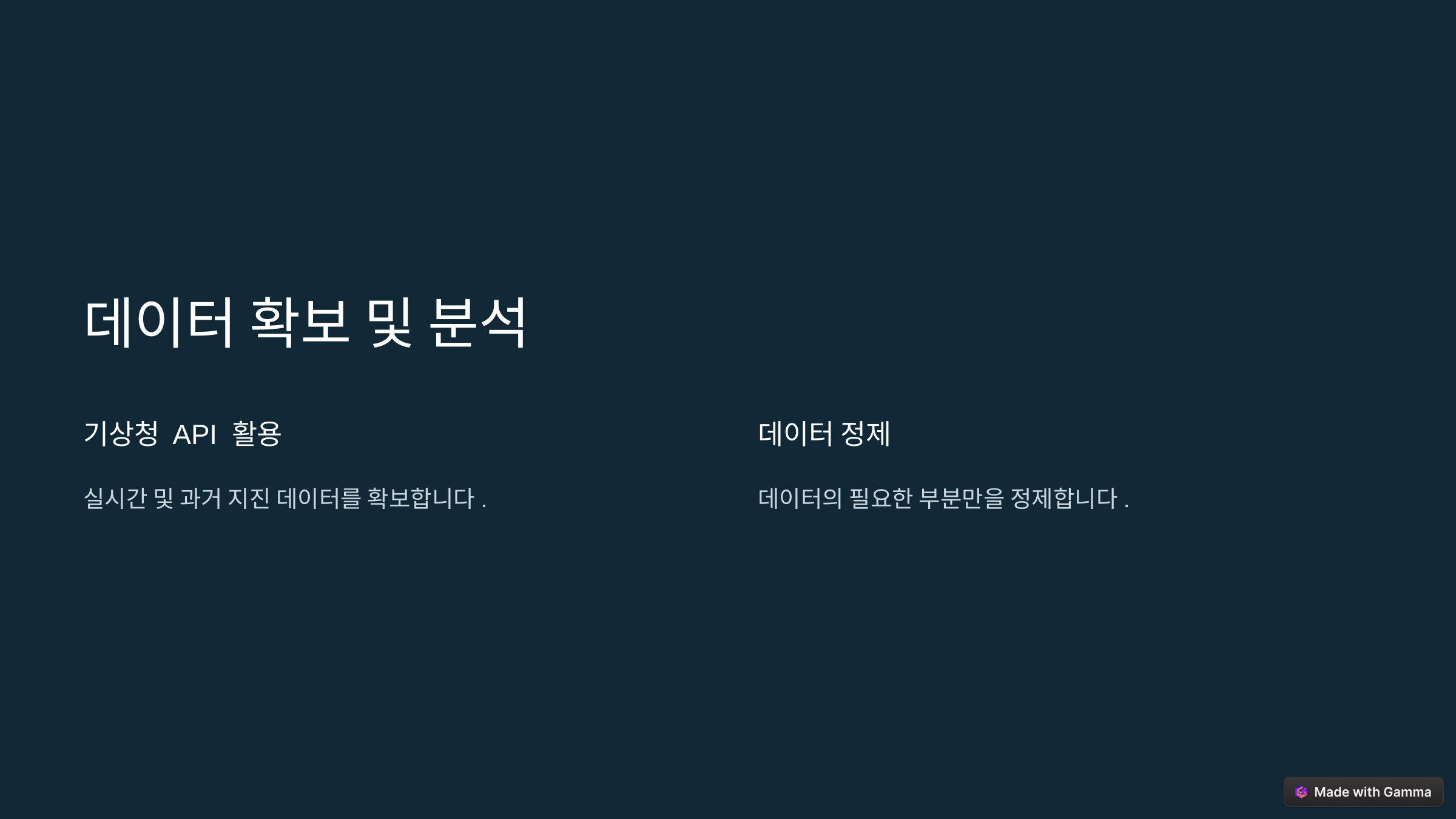

데이터 확보 및 분석
기상청 API 활용
데이터 정제
실시간 및 과거 지진 데이터를 확보합니다.
데이터의 필요한 부분만을 정제합니다.